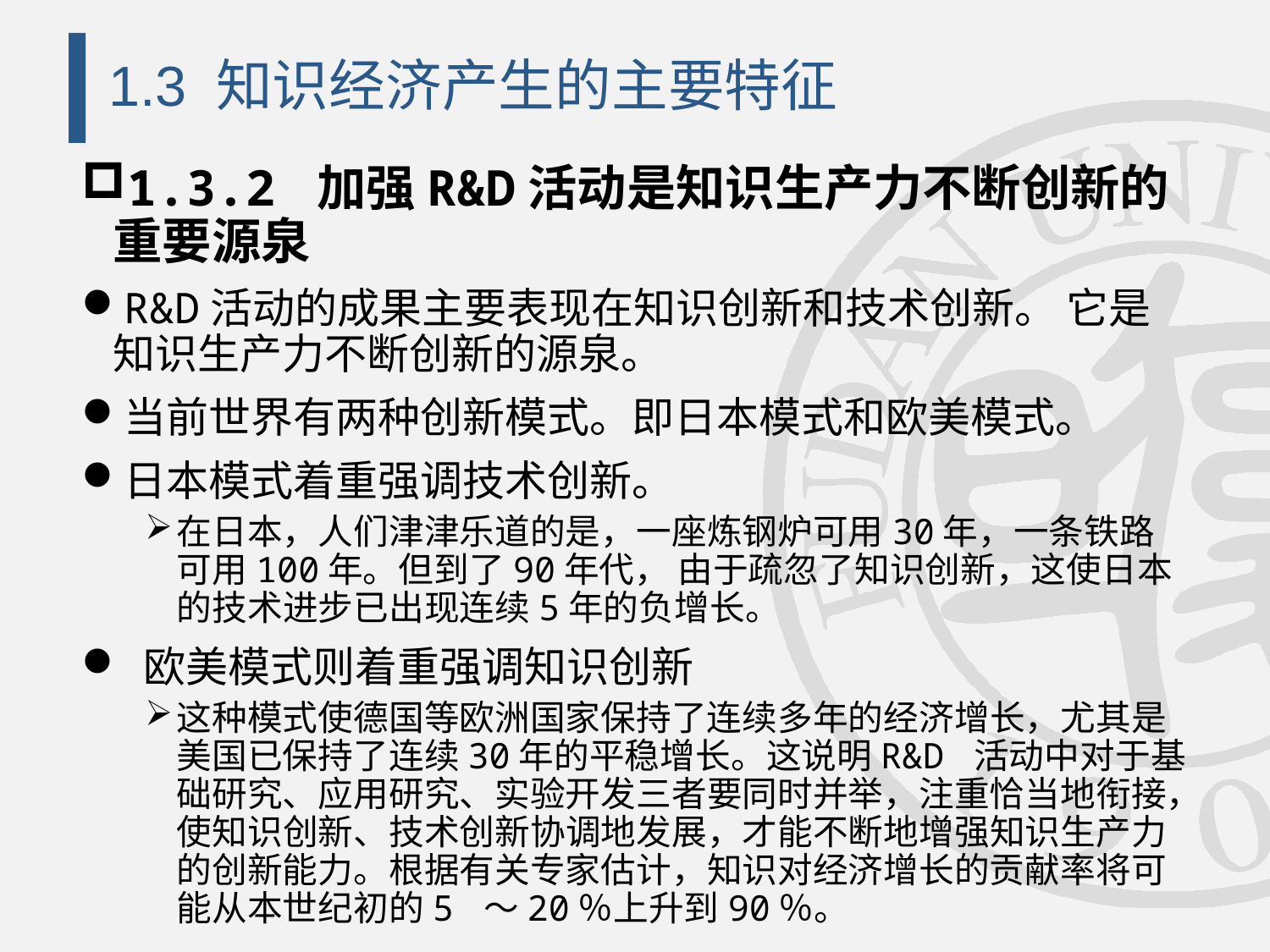

# 1.3 知识经济产生的主要特征
1.3.2 加强R&D活动是知识生产力不断创新的重要源泉
R&D活动的成果主要表现在知识创新和技术创新。 它是知识生产力不断创新的源泉。
当前世界有两种创新模式。即日本模式和欧美模式。
日本模式着重强调技术创新。
在日本，人们津津乐道的是，一座炼钢炉可用30年，一条铁路可用100年。但到了90年代， 由于疏忽了知识创新，这使日本的技术进步已出现连续5年的负增长。
 欧美模式则着重强调知识创新
这种模式使德国等欧洲国家保持了连续多年的经济增长，尤其是美国已保持了连续30年的平稳增长。这说明R&D 活动中对于基础研究、应用研究、实验开发三者要同时并举，注重恰当地衔接，使知识创新、技术创新协调地发展，才能不断地增强知识生产力的创新能力。根据有关专家估计，知识对经济增长的贡献率将可能从本世纪初的5 ～20％上升到90％。